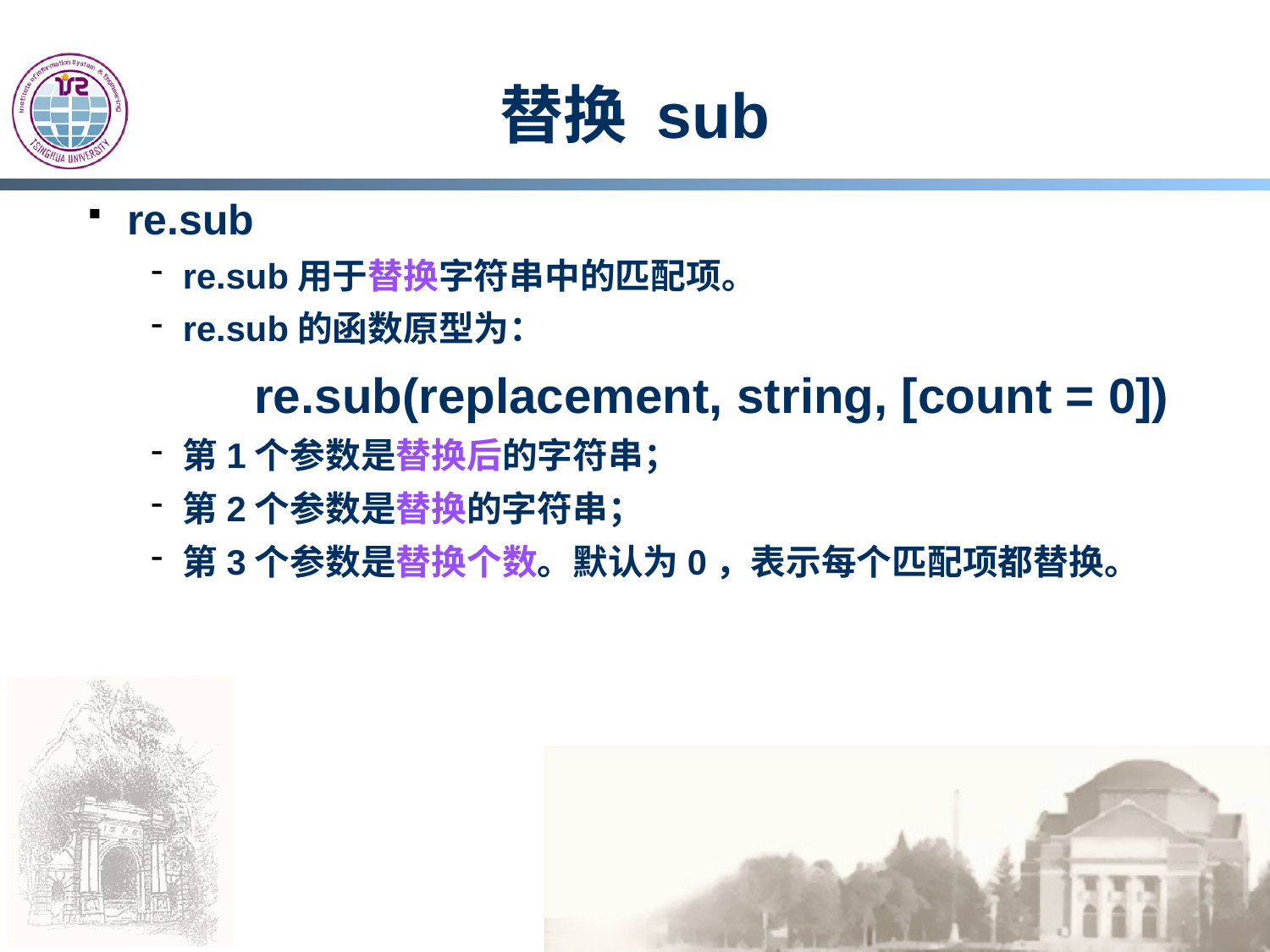

# 替换 sub
re.sub
re.sub用于替换字符串中的匹配项。
re.sub的函数原型为：
		re.sub(replacement, string, [count = 0])
第1个参数是替换后的字符串；
第2个参数是替换的字符串；
第3个参数是替换个数。默认为0，表示每个匹配项都替换。